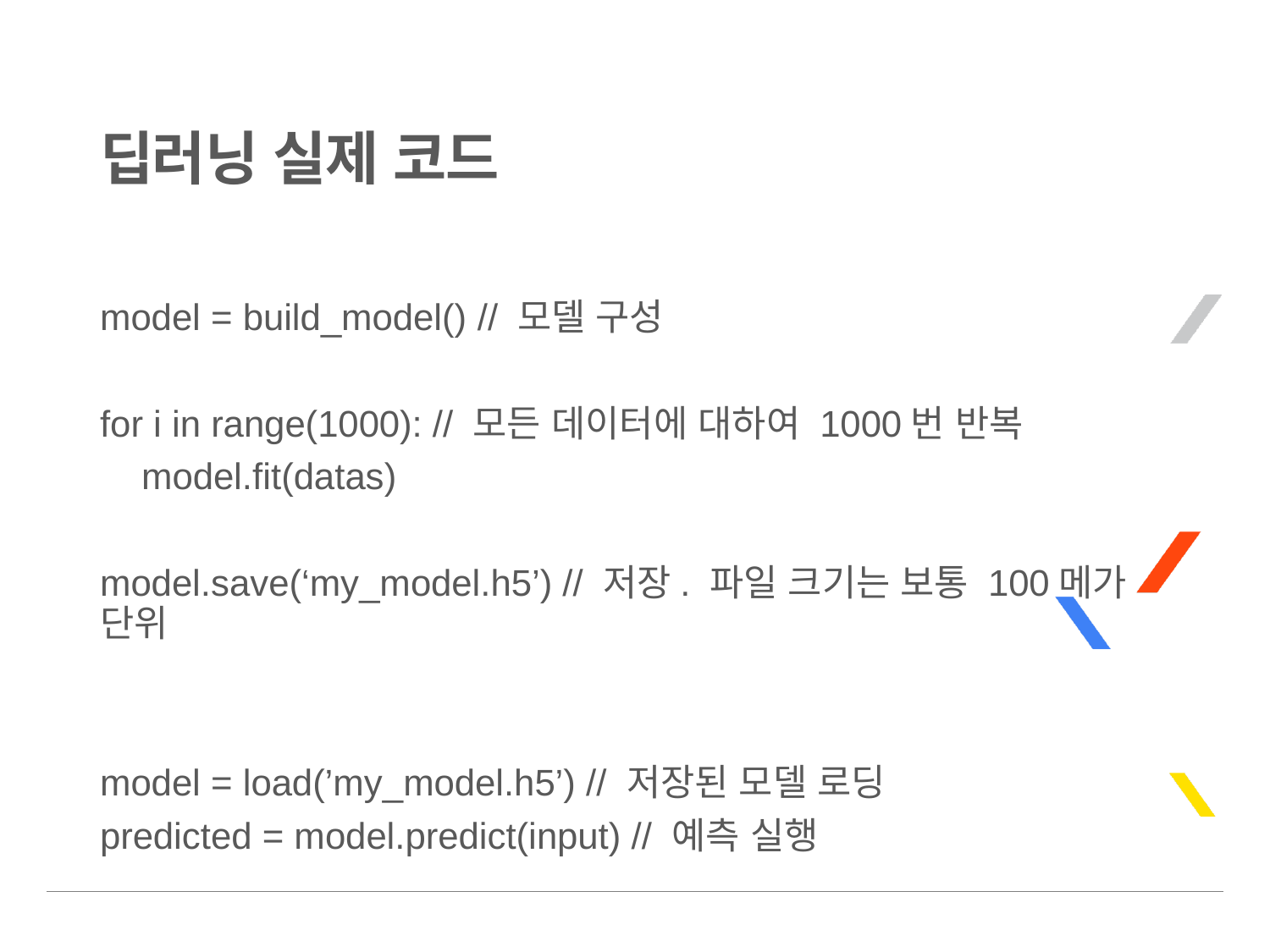

# 딥러닝 실제 코드
model = build_model() // 모델 구성

for i in range(1000): // 모든 데이터에 대하여 1000번 반복
    model.fit(datas)

model.save(‘my_model.h5’) // 저장. 파일 크기는 보통 100메가 단위

model = load(’my_model.h5’) // 저장된 모델 로딩
predicted = model.predict(input) // 예측 실행